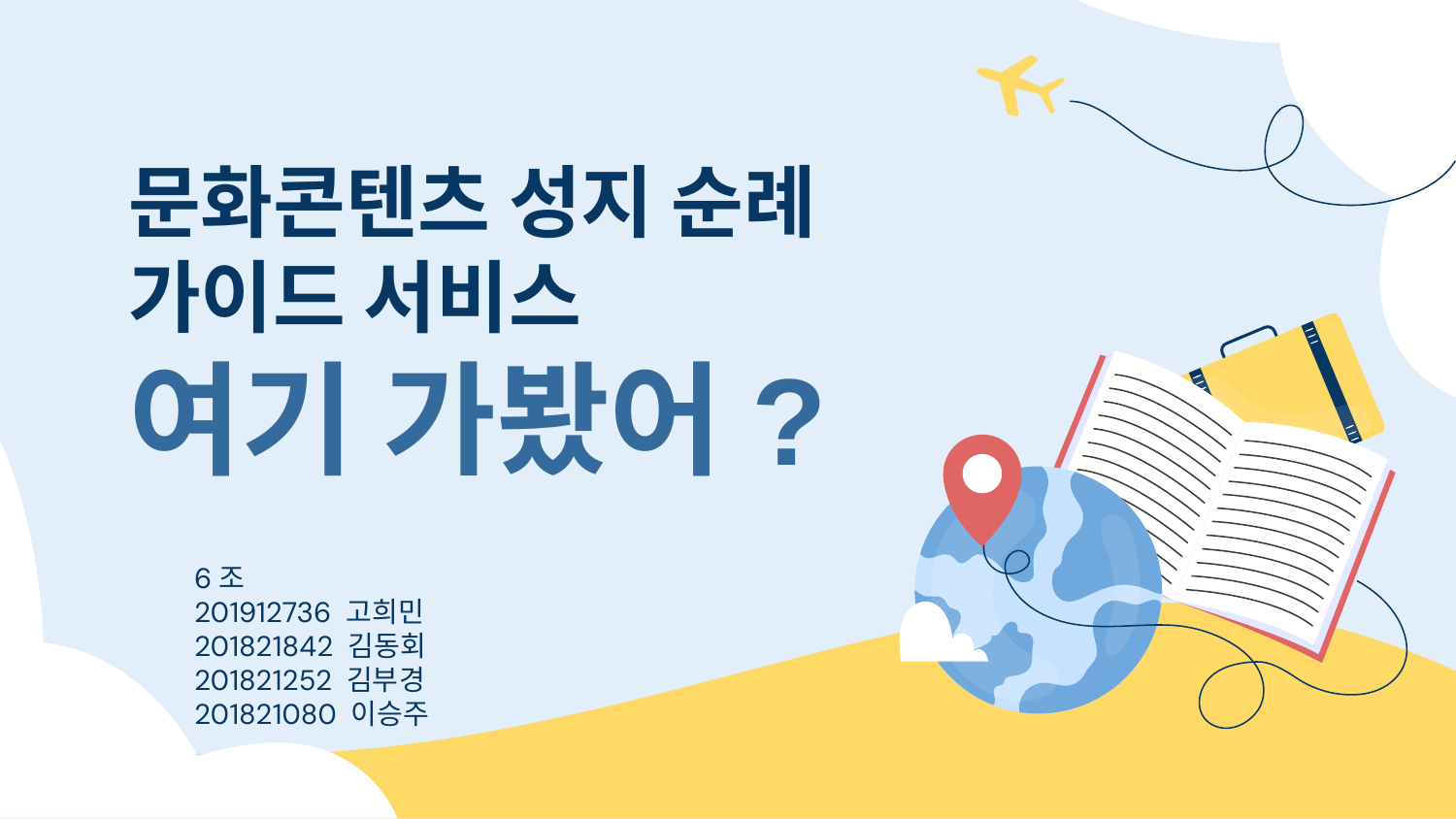

# 문화콘텐츠 성지 순례
가이드 서비스
여기 가봤어?

6조
201912736 고희민
201821842 김동회
201821252 김부경
201821080 이승주